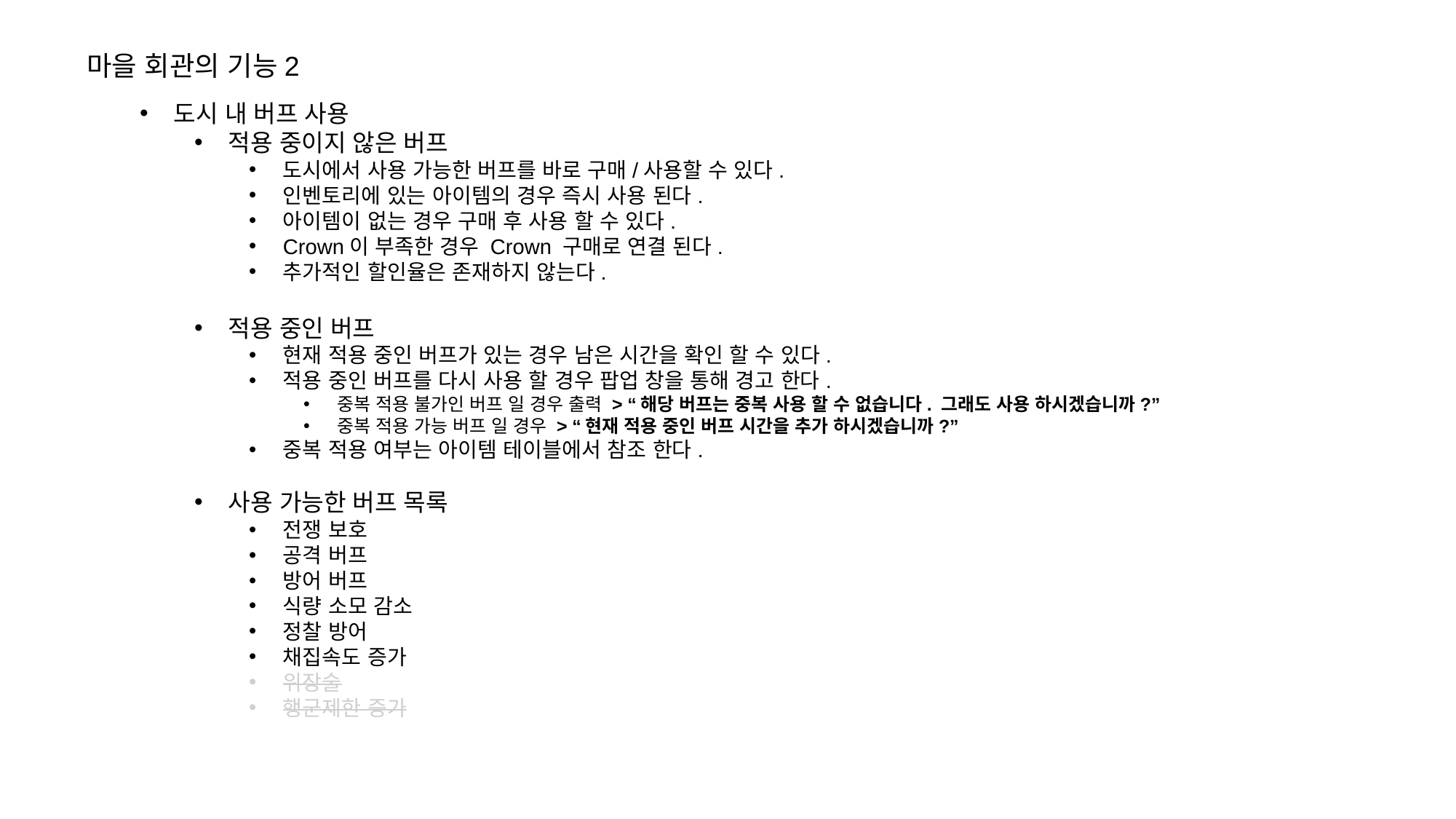

마을 회관의 기능2
도시 내 버프 사용
적용 중이지 않은 버프
도시에서 사용 가능한 버프를 바로 구매/사용할 수 있다.
인벤토리에 있는 아이템의 경우 즉시 사용 된다.
아이템이 없는 경우 구매 후 사용 할 수 있다.
Crown이 부족한 경우 Crown 구매로 연결 된다.
추가적인 할인율은 존재하지 않는다.

적용 중인 버프
현재 적용 중인 버프가 있는 경우 남은 시간을 확인 할 수 있다.
적용 중인 버프를 다시 사용 할 경우 팝업 창을 통해 경고 한다.
중복 적용 불가인 버프 일 경우 출력 > “해당 버프는 중복 사용 할 수 없습니다. 그래도 사용 하시겠습니까?”
중복 적용 가능 버프 일 경우 > “현재 적용 중인 버프 시간을 추가 하시겠습니까?”
중복 적용 여부는 아이템 테이블에서 참조 한다.

사용 가능한 버프 목록
전쟁 보호
공격 버프
방어 버프
식량 소모 감소
정찰 방어
채집속도 증가
위장술
행군제한 증가